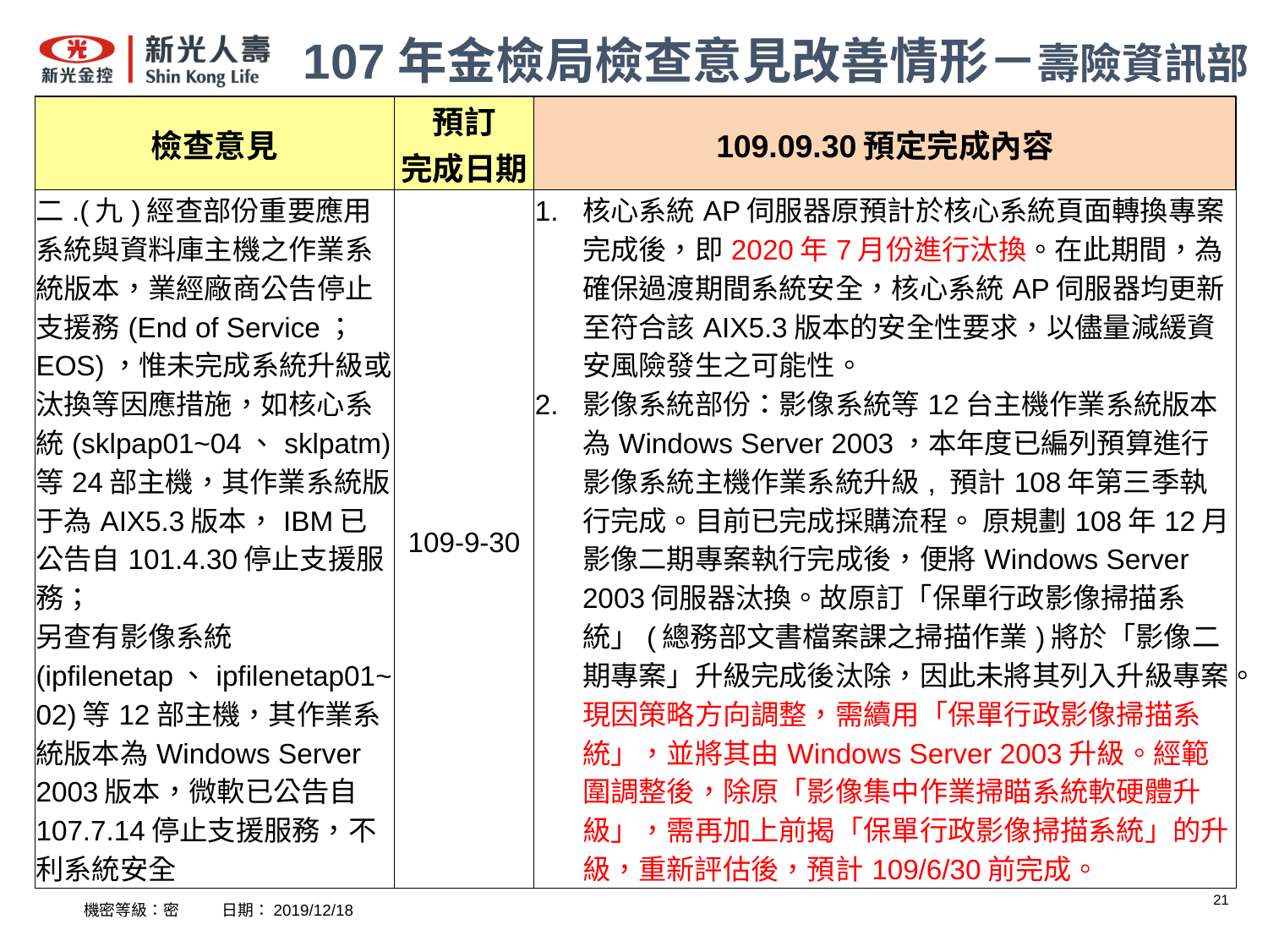

107年金檢局檢查意見改善情形－壽險資訊部
| 檢查意見 | 預訂 完成日期 | 109.09.30預定完成內容 |
| --- | --- | --- |
| 二.(九)經查部份重要應用系統與資料庫主機之作業系統版本，業經廠商公告停止支援務(End of Service；EOS)，惟未完成系統升級或汰換等因應措施，如核心系統(sklpap01~04、sklpatm)等24部主機，其作業系統版于為AIX5.3版本，IBM已公告自101.4.30停止支援服務； 另查有影像系統(ipfilenetap、ipfilenetap01~02)等12部主機，其作業系統版本為Windows Server 2003版本，微軟已公告自107.7.14停止支援服務，不利系統安全 | 109-9-30 | 核心系統AP伺服器原預計於核心系統頁面轉換專案完成後，即2020年7月份進行汰換。在此期間，為確保過渡期間系統安全，核心系統AP伺服器均更新至符合該AIX5.3版本的安全性要求，以儘量減緩資安風險發生之可能性。 影像系統部份：影像系統等12台主機作業系統版本為Windows Server 2003，本年度已編列預算進行影像系統主機作業系統升級, 預計108年第三季執行完成。目前已完成採購流程。 原規劃108年12月影像二期專案執行完成後，便將Windows Server 2003伺服器汰換。故原訂「保單行政影像掃描系統」(總務部文書檔案課之掃描作業)將於「影像二期專案」升級完成後汰除，因此未將其列入升級專案。現因策略方向調整，需續用「保單行政影像掃描系統」，並將其由Windows Server 2003升級。經範圍調整後，除原「影像集中作業掃瞄系統軟硬體升級」，需再加上前揭「保單行政影像掃描系統」的升級，重新評估後，預計109/6/30前完成。 |
機密等級：密            日期：2019/12/18